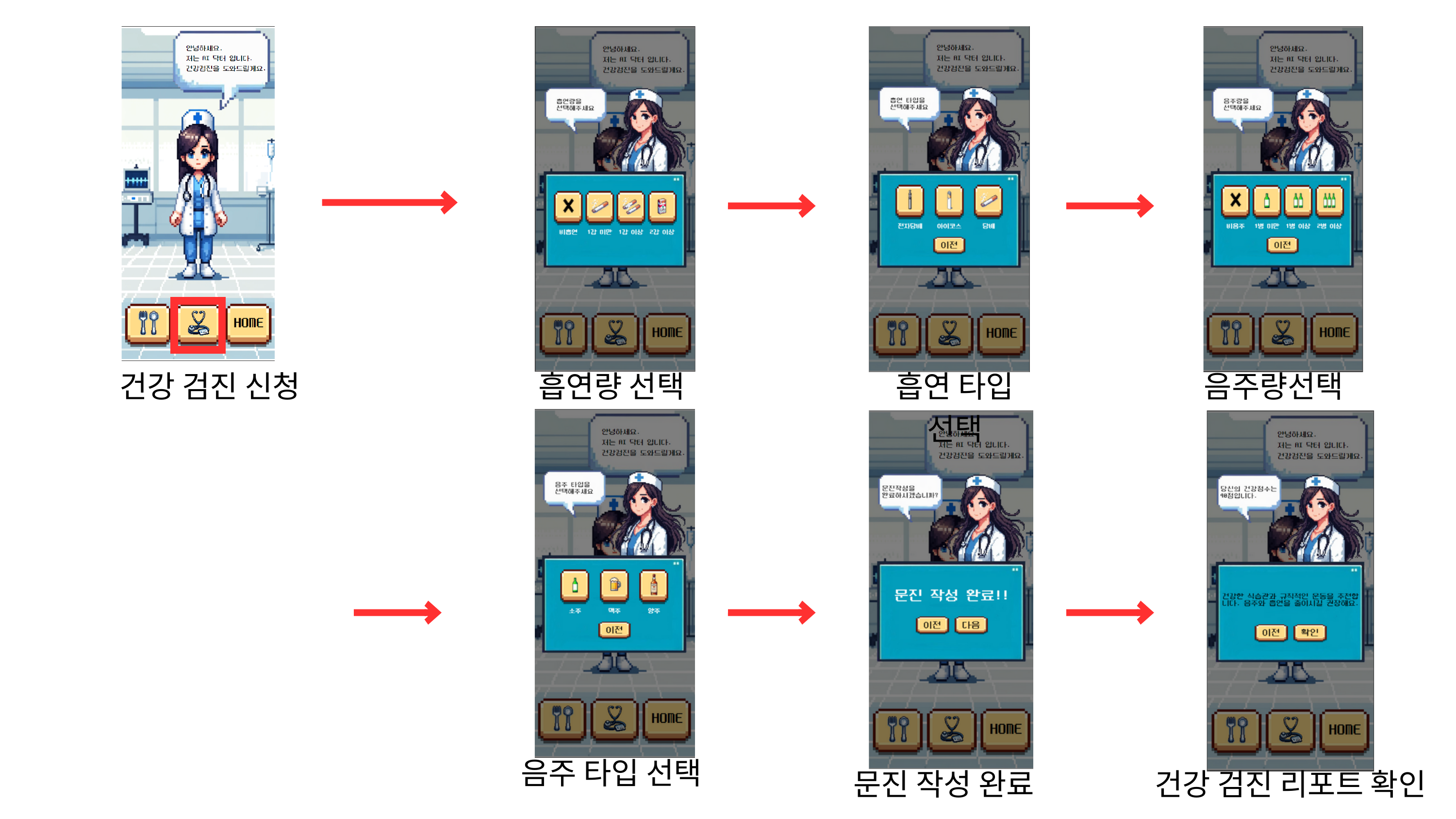

건강 검진 신청
흡연량 선택
흡연 타입 선택
음주량선택

음주 타입 선택
문진 작성 완료
건강 검진 리포트 확인